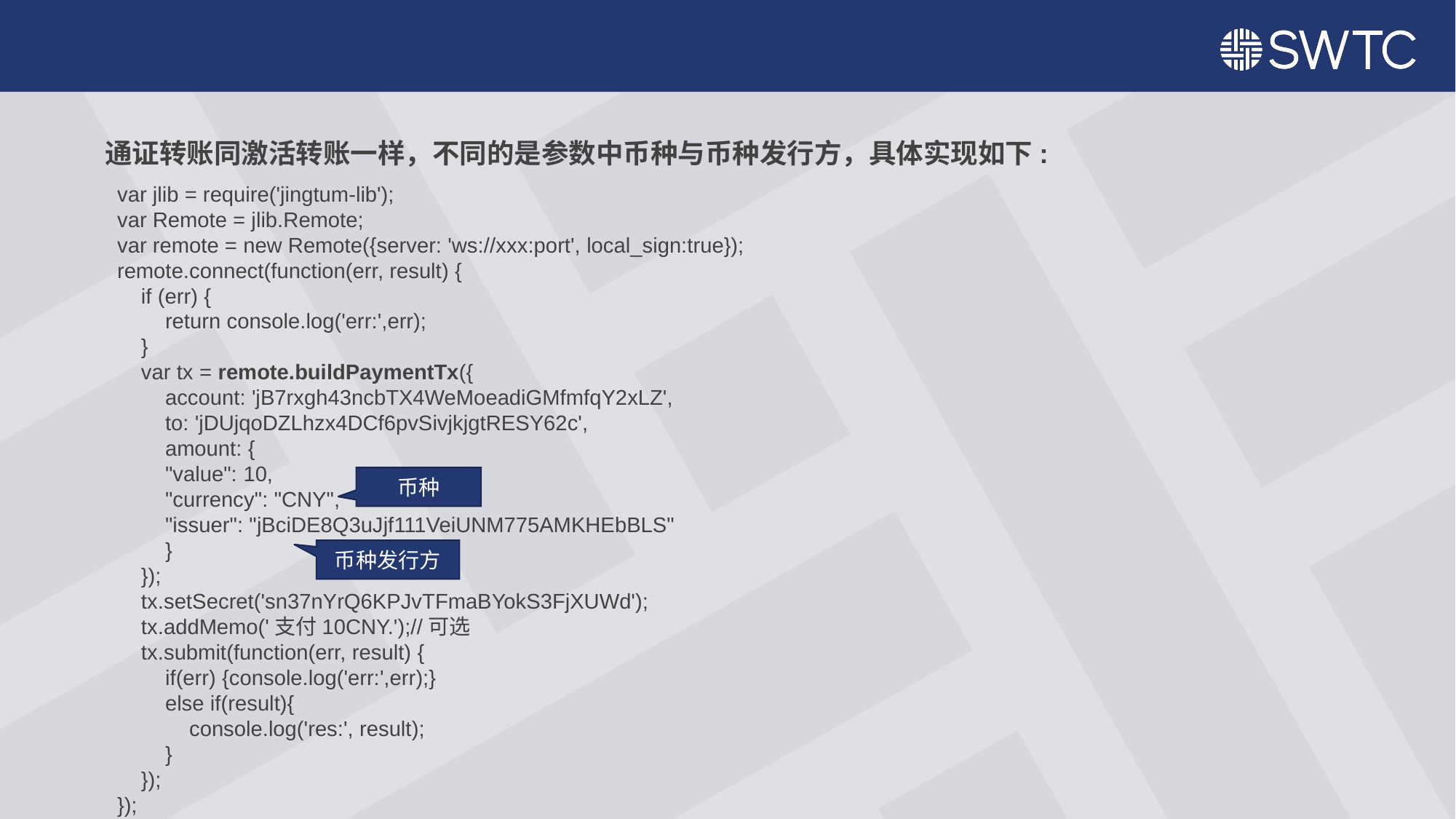

通证转账同激活转账一样，不同的是参数中币种与币种发行方，具体实现如下:
var jlib = require('jingtum-lib');
var Remote = jlib.Remote;
var remote = new Remote({server: 'ws://xxx:port', local_sign:true});
remote.connect(function(err, result) {
    if (err) {
        return console.log('err:',err);
    }
    var tx = remote.buildPaymentTx({
        account: 'jB7rxgh43ncbTX4WeMoeadiGMfmfqY2xLZ',
        to: 'jDUjqoDZLhzx4DCf6pvSivjkjgtRESY62c',
        amount: {
        "value": 10,
        "currency": "CNY",
        "issuer": "jBciDE8Q3uJjf111VeiUNM775AMKHEbBLS"
        }
    });
    tx.setSecret('sn37nYrQ6KPJvTFmaBYokS3FjXUWd');
    tx.addMemo('支付10CNY.');//可选
    tx.submit(function(err, result) {
        if(err) {console.log('err:',err);}
        else if(result){
            console.log('res:', result);
        }
    });
});
币种
币种发行方